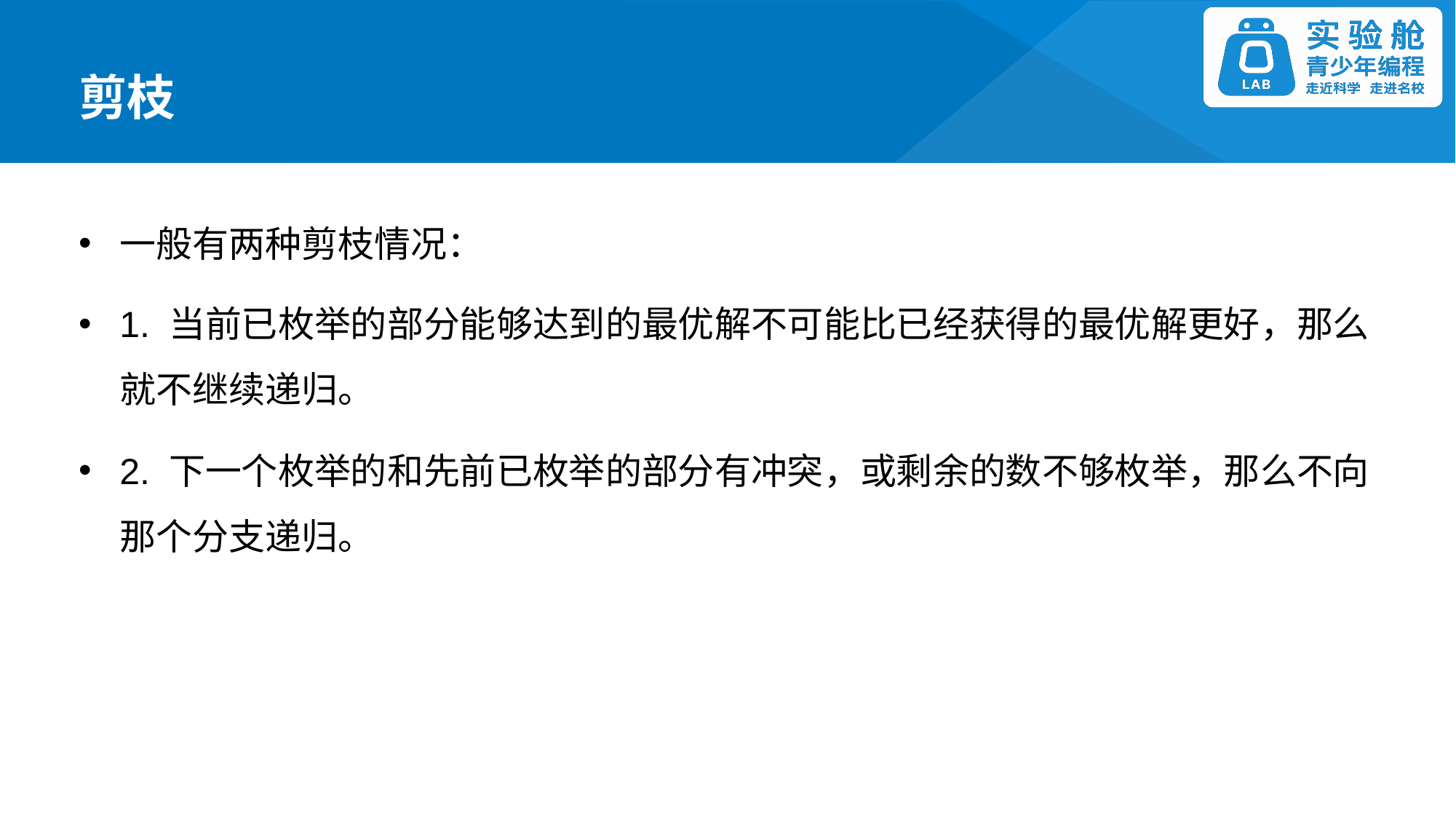

剪枝
一般有两种剪枝情况：
1. 当前已枚举的部分能够达到的最优解不可能比已经获得的最优解更好，那么就不继续递归。
2. 下一个枚举的和先前已枚举的部分有冲突，或剩余的数不够枚举，那么不向那个分支递归。